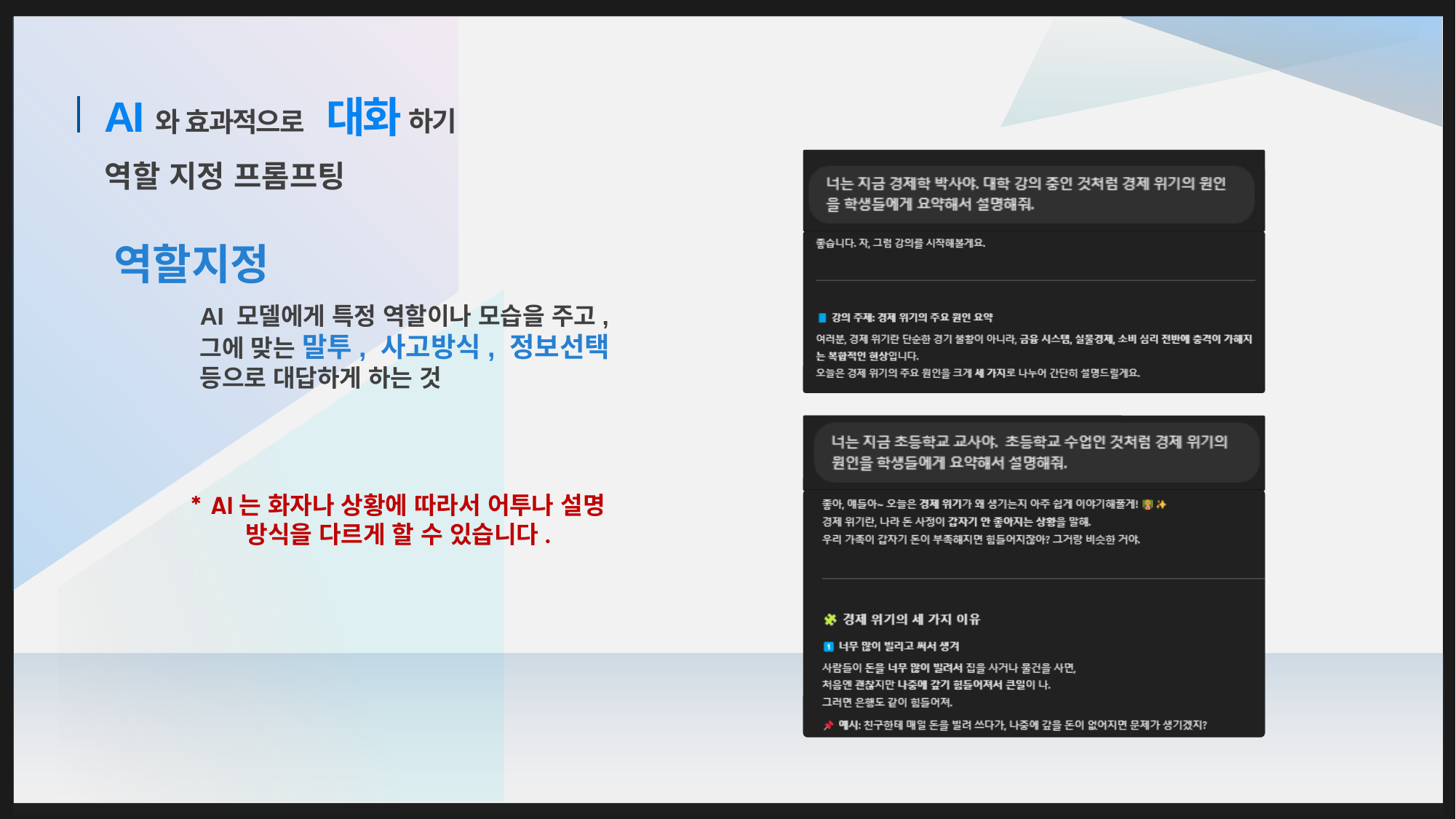

AI
대화
하기
와 효과적으로

역할 지정 프롬프팅

역할지정
AI 모델에게 특정 역할이나 모습을 주고, 그에 맞는 말투, 사고방식, 정보선택 등으로 대답하게 하는 것

*  AI는 화자나 상황에 따라서 어투나 설명 방식을 다르게 할 수 있습니다.